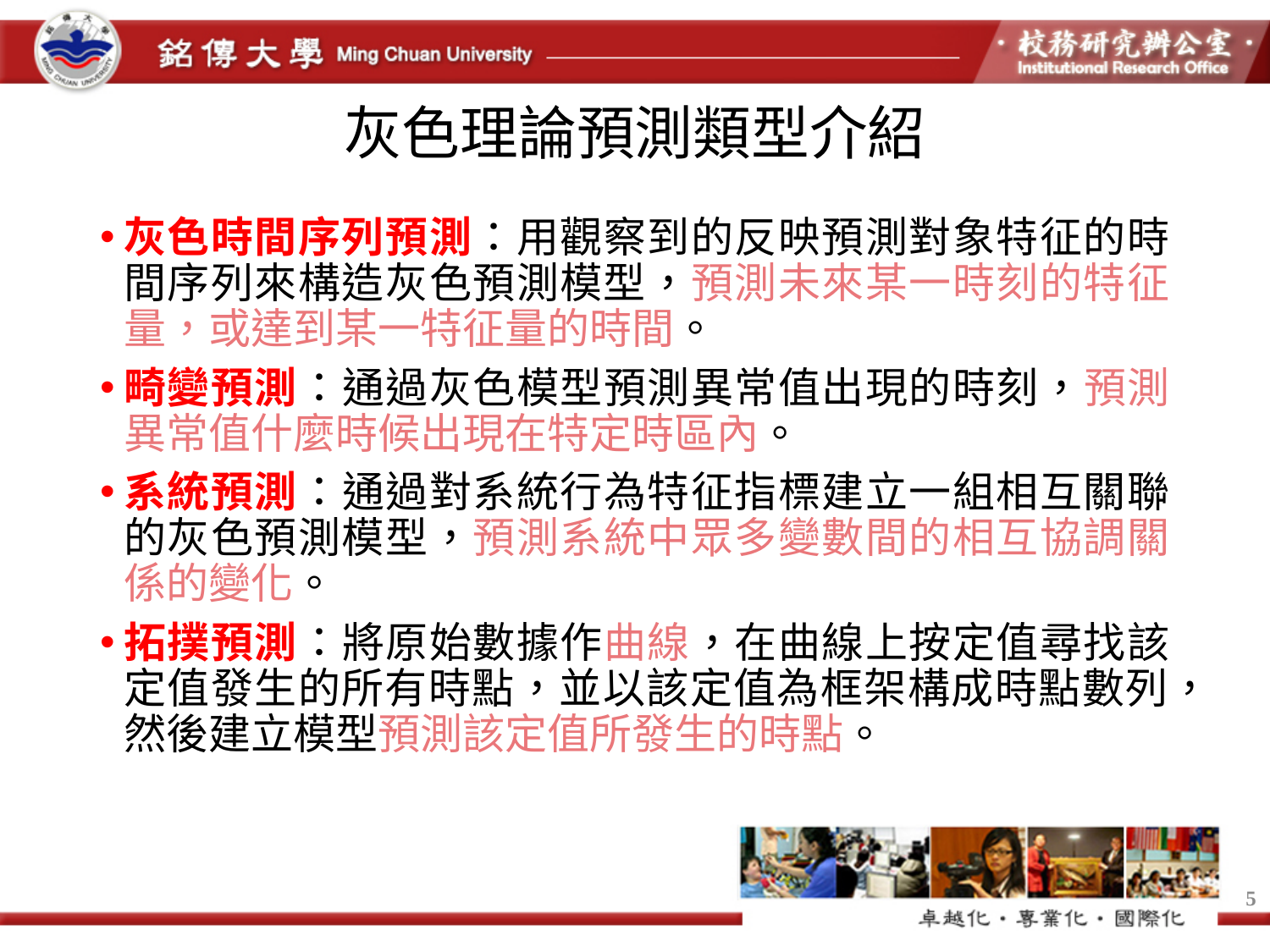

# 灰色理論預測類型介紹
灰色時間序列預測：用觀察到的反映預測對象特征的時間序列來構造灰色預測模型，預測未來某一時刻的特征量，或達到某一特征量的時間。
畸變預測：通過灰色模型預測異常值出現的時刻，預測異常值什麼時候出現在特定時區內。
系統預測：通過對系統行為特征指標建立一組相互關聯的灰色預測模型，預測系統中眾多變數間的相互協調關係的變化。
拓撲預測：將原始數據作曲線，在曲線上按定值尋找該定值發生的所有時點，並以該定值為框架構成時點數列，然後建立模型預測該定值所發生的時點。
5